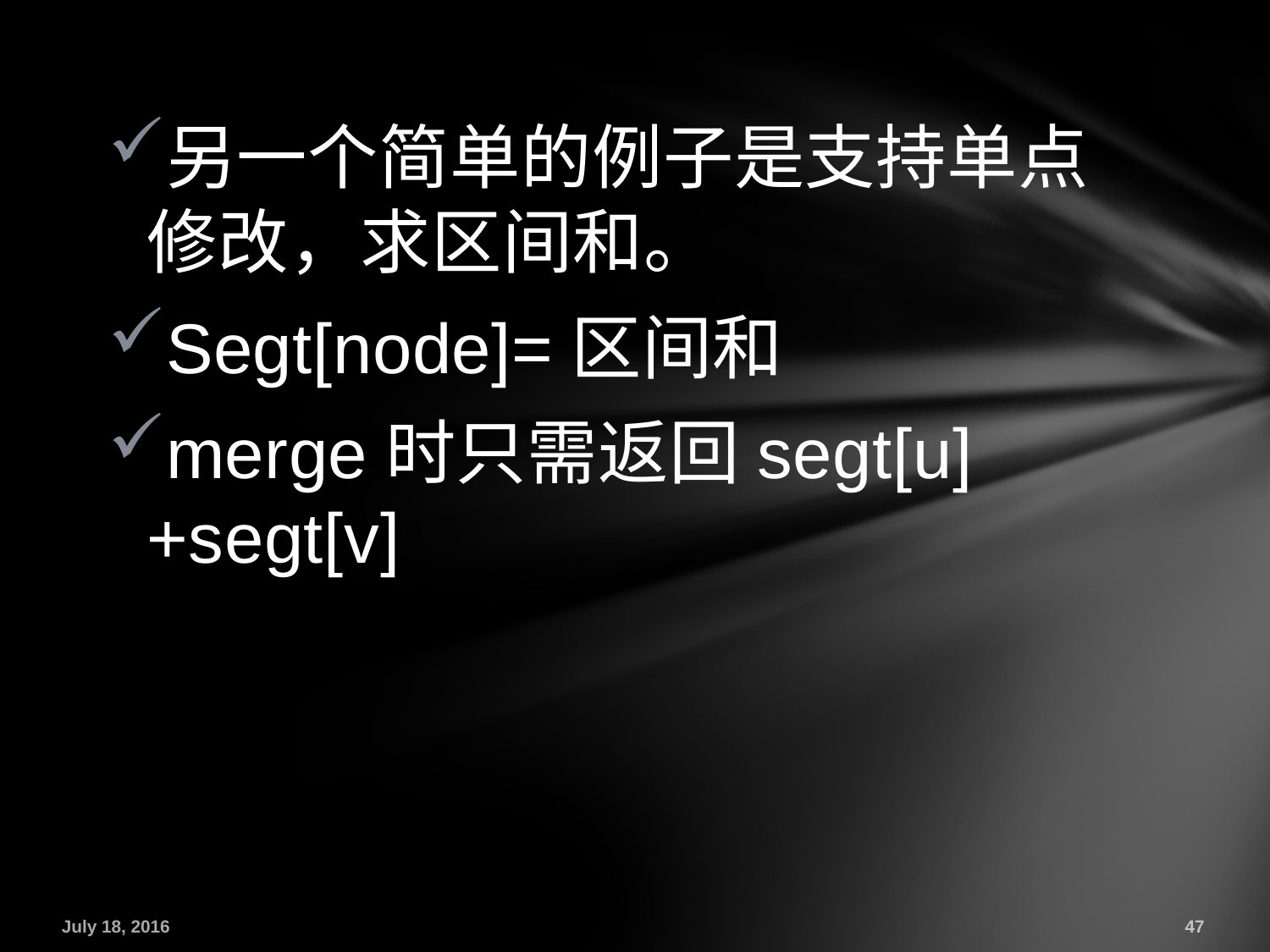

另一个简单的例子是支持单点修改，求区间和。
Segt[node]=区间和
merge时只需返回segt[u]+segt[v]
July 18, 2016

47